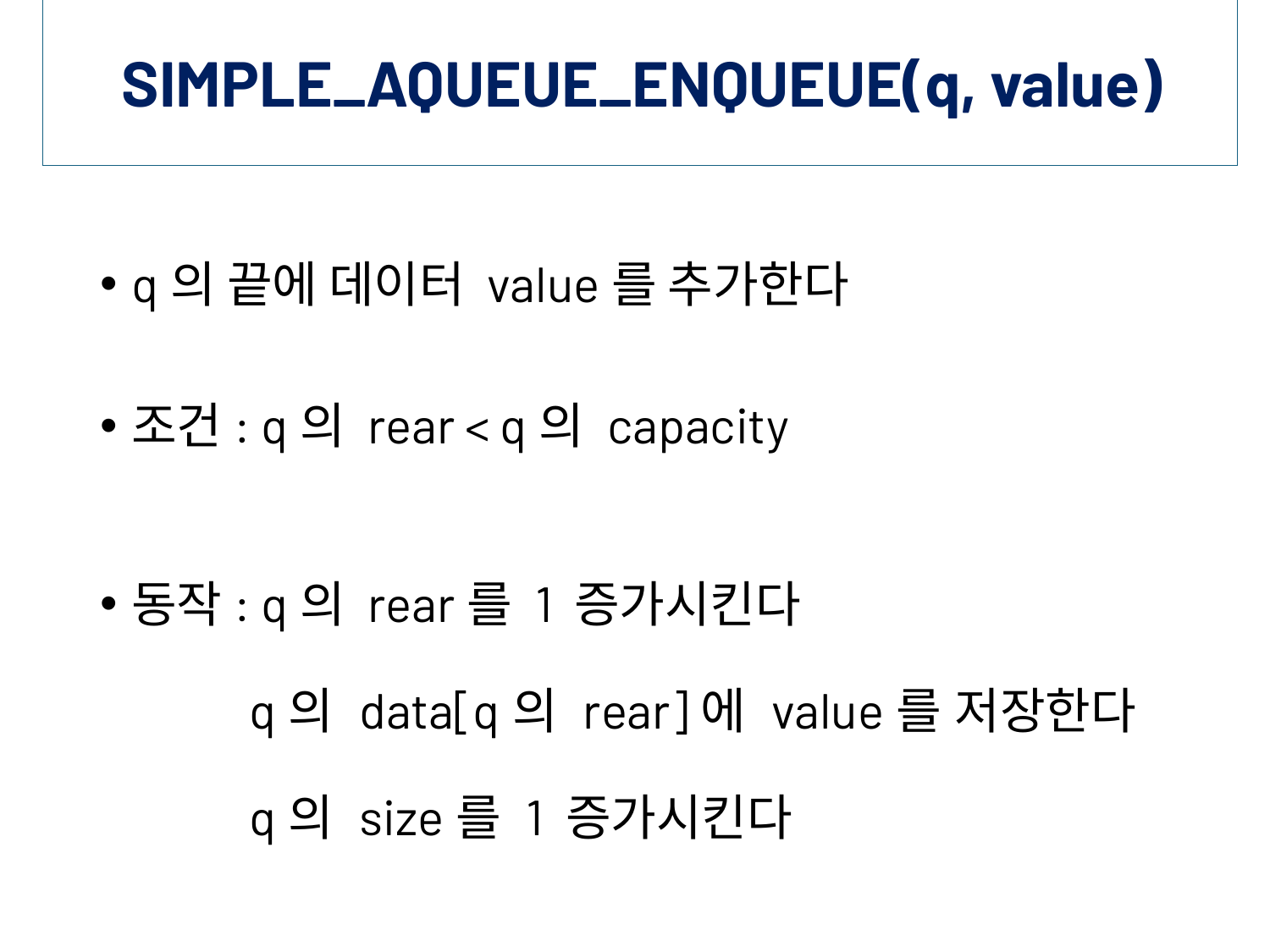

# SIMPLE_AQUEUE_ENQUEUE(q, value)
q의 끝에 데이터 value를 추가한다

조건: q의 rear < q의 capacity

동작: q의 rear를 1 증가시킨다
               q의 data[q의 rear]에 value를 저장한다
               q의 size를 1 증가시킨다